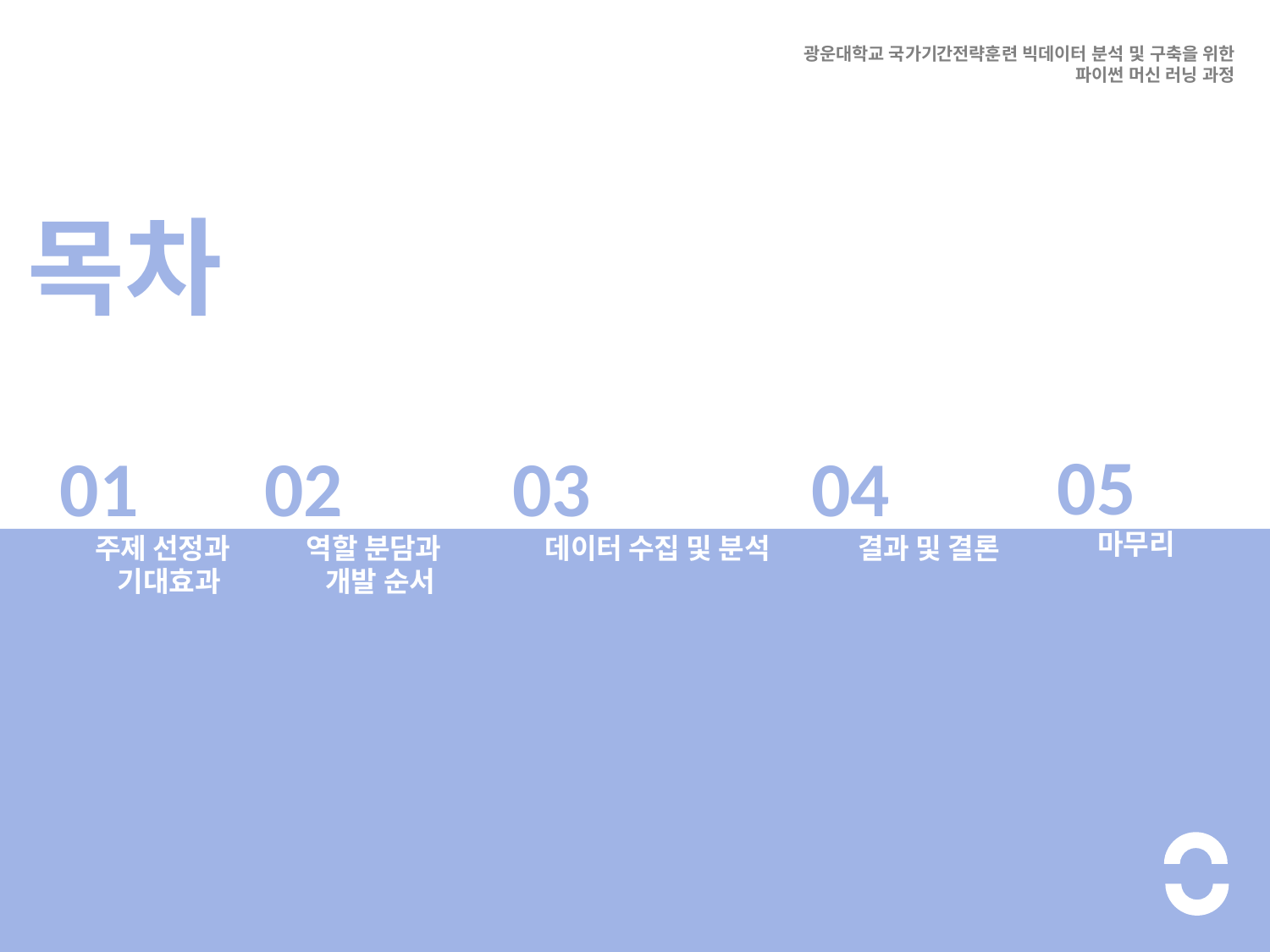

광운대학교 국가기간전략훈련 빅데이터 분석 및 구축을 위한 파이썬 머신 러닝 과정
목차
05
01
02
04
03
마무리
주제 선정과
 기대효과
역할 분담과
 개발 순서
데이터 수집 및 분석
결과 및 결론